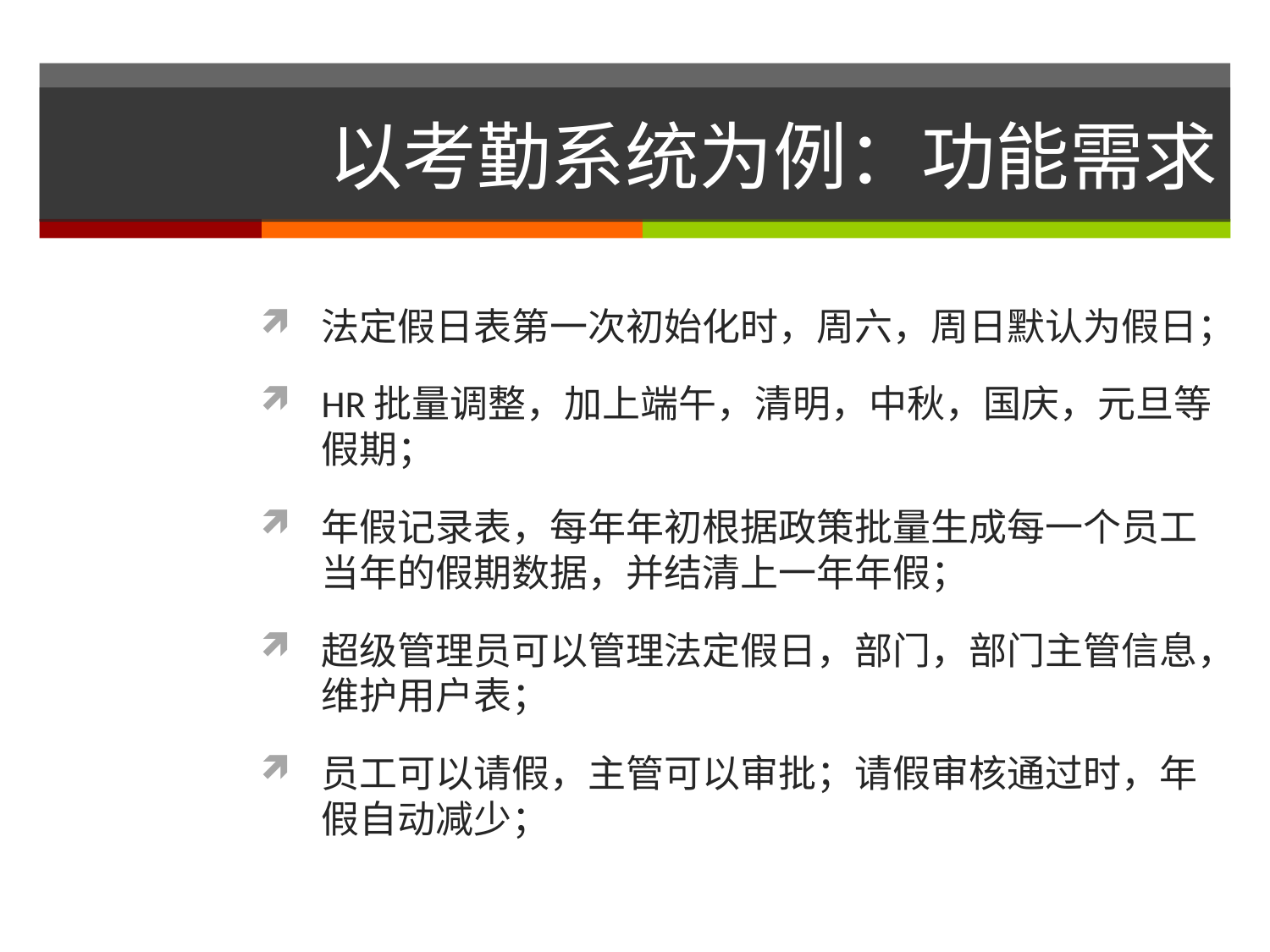

# 以考勤系统为例：功能需求
法定假日表第一次初始化时，周六，周日默认为假日；
HR批量调整，加上端午，清明，中秋，国庆，元旦等假期；
年假记录表，每年年初根据政策批量生成每一个员工当年的假期数据，并结清上一年年假；
超级管理员可以管理法定假日，部门，部门主管信息，维护用户表；
员工可以请假，主管可以审批；请假审核通过时，年假自动减少；